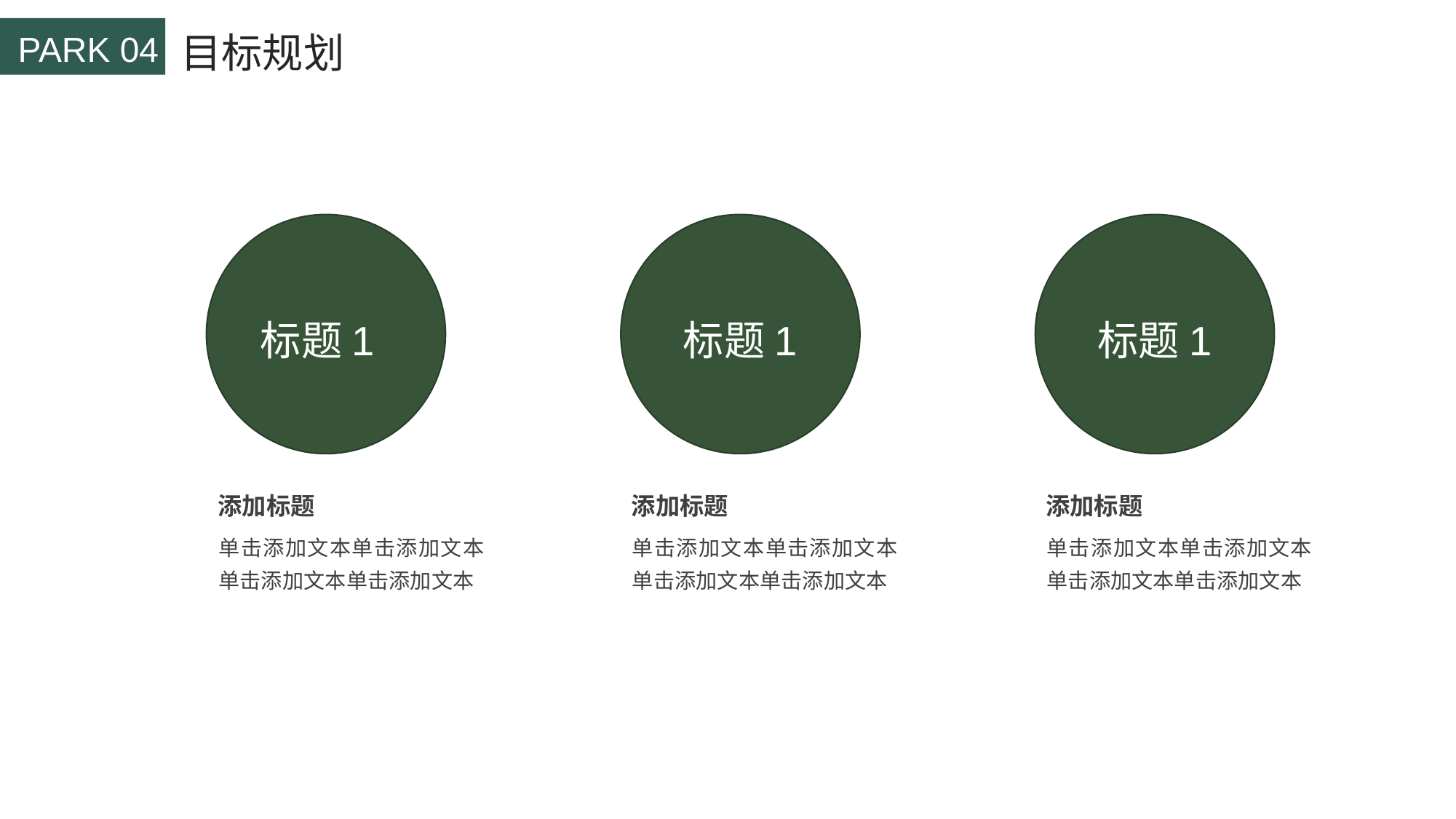

目标规划

标题1
标题1
标题1
添加标题
单击添加文本单击添加文本单击添加文本单击添加文本
添加标题
单击添加文本单击添加文本单击添加文本单击添加文本
添加标题
单击添加文本单击添加文本单击添加文本单击添加文本